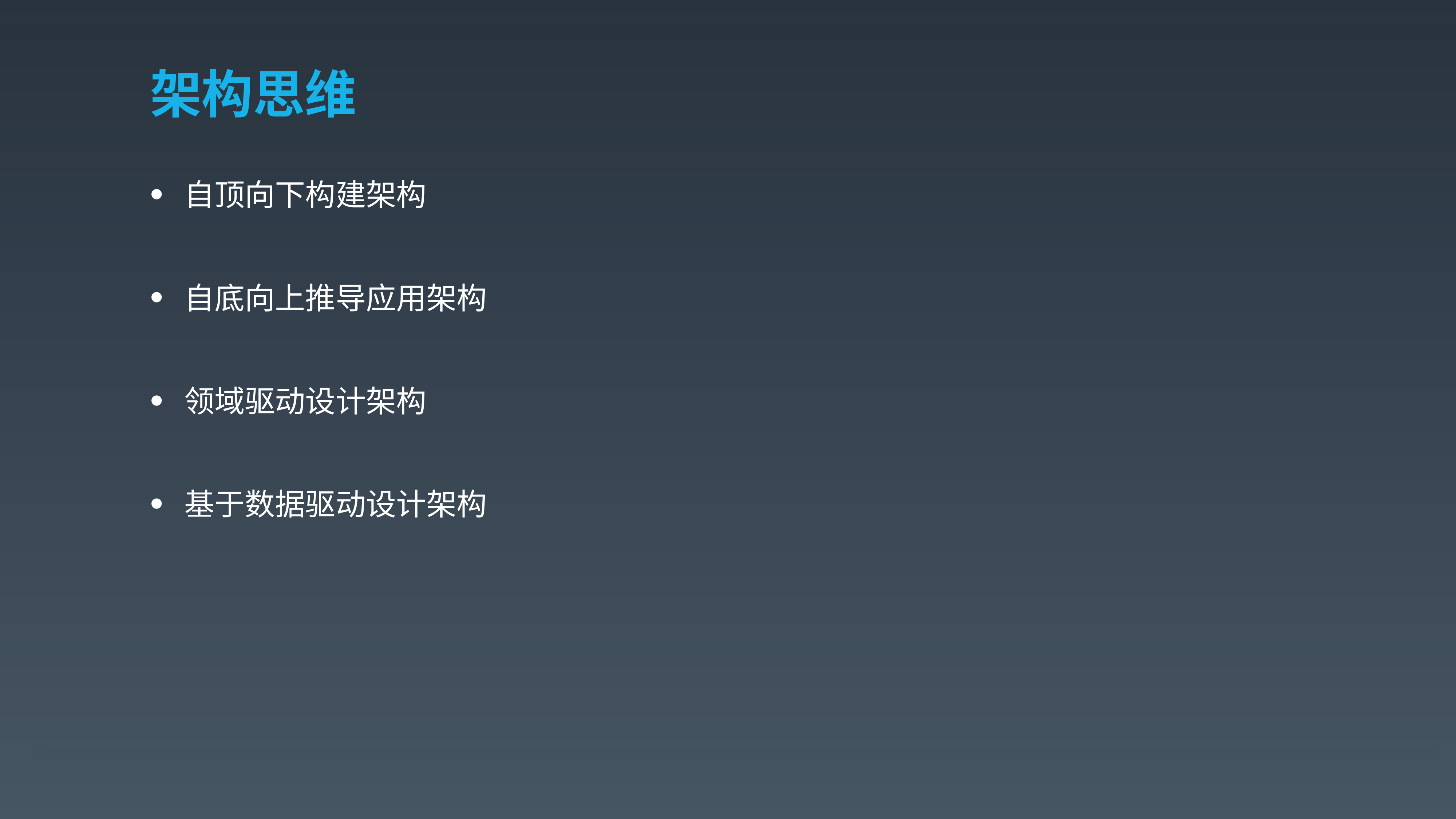

# 架构思维
自顶向下构建架构

自底向上推导应用架构

领域驱动设计架构

基于数据驱动设计架构